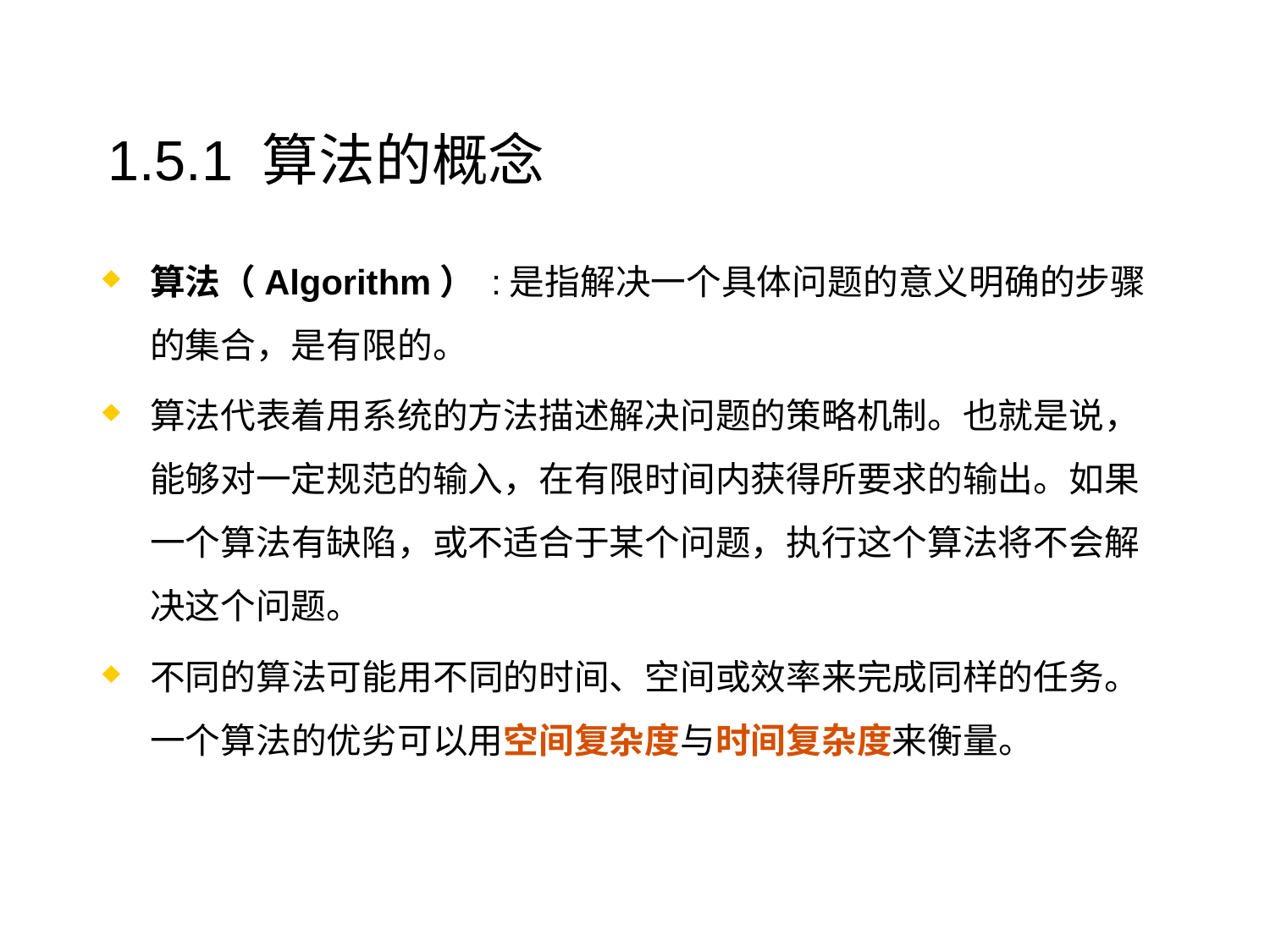

# 1.5.1 算法的概念
算法（Algorithm） :是指解决一个具体问题的意义明确的步骤的集合，是有限的。
算法代表着用系统的方法描述解决问题的策略机制。也就是说，能够对一定规范的输入，在有限时间内获得所要求的输出。如果一个算法有缺陷，或不适合于某个问题，执行这个算法将不会解决这个问题。
不同的算法可能用不同的时间、空间或效率来完成同样的任务。一个算法的优劣可以用空间复杂度与时间复杂度来衡量。